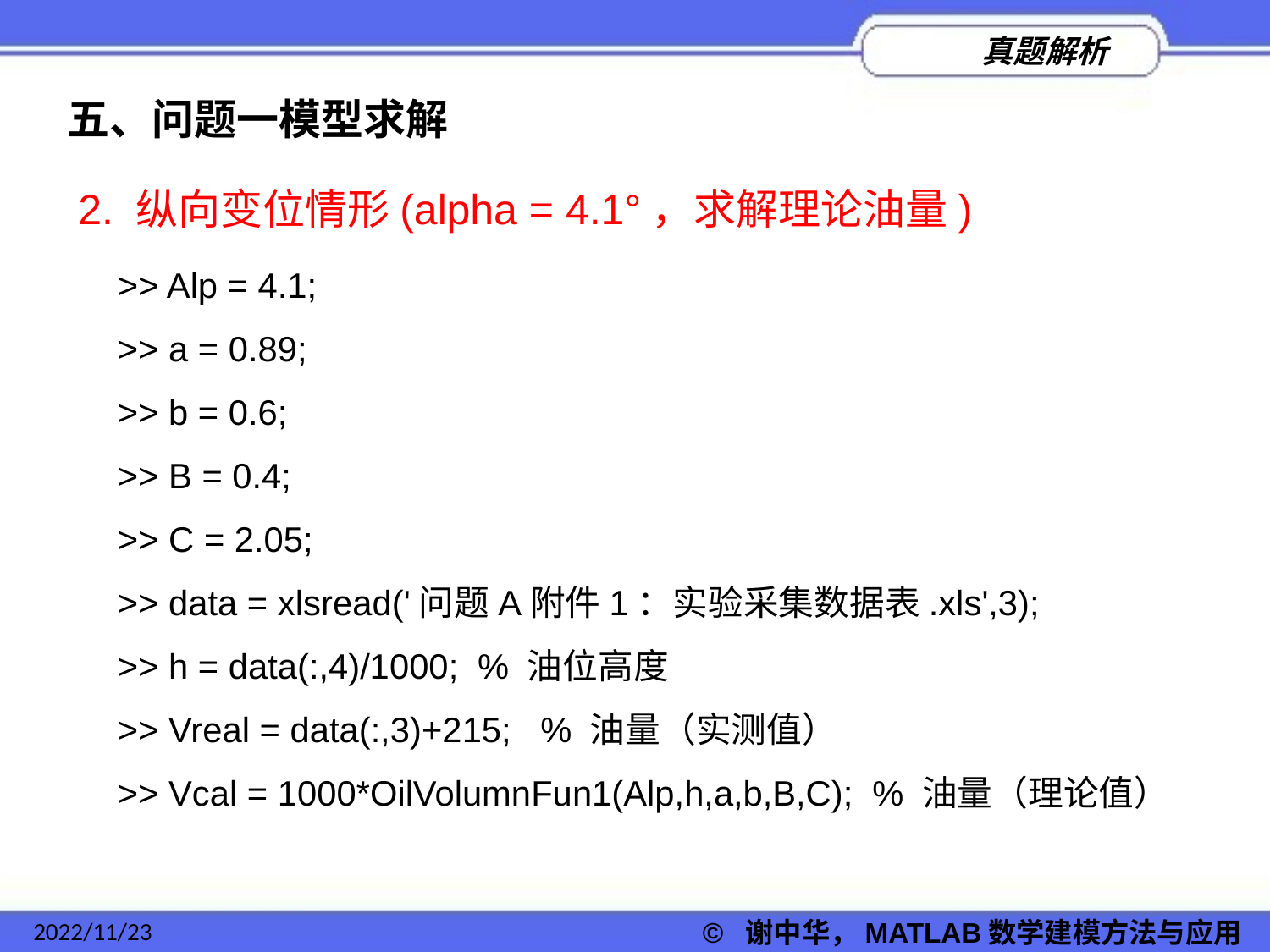

五、问题一模型求解
2. 纵向变位情形(alpha = 4.1°，求解理论油量)
>> Alp = 4.1;
>> a = 0.89;
>> b = 0.6;
>> B = 0.4;
>> C = 2.05;
>> data = xlsread('问题A附件1：实验采集数据表.xls',3);
>> h = data(:,4)/1000;  % 油位高度
>> Vreal = data(:,3)+215;   % 油量（实测值）
>> Vcal = 1000*OilVolumnFun1(Alp,h,a,b,B,C);  % 油量（理论值）
2022/11/23
©  谢中华，MATLAB数学建模方法与应用